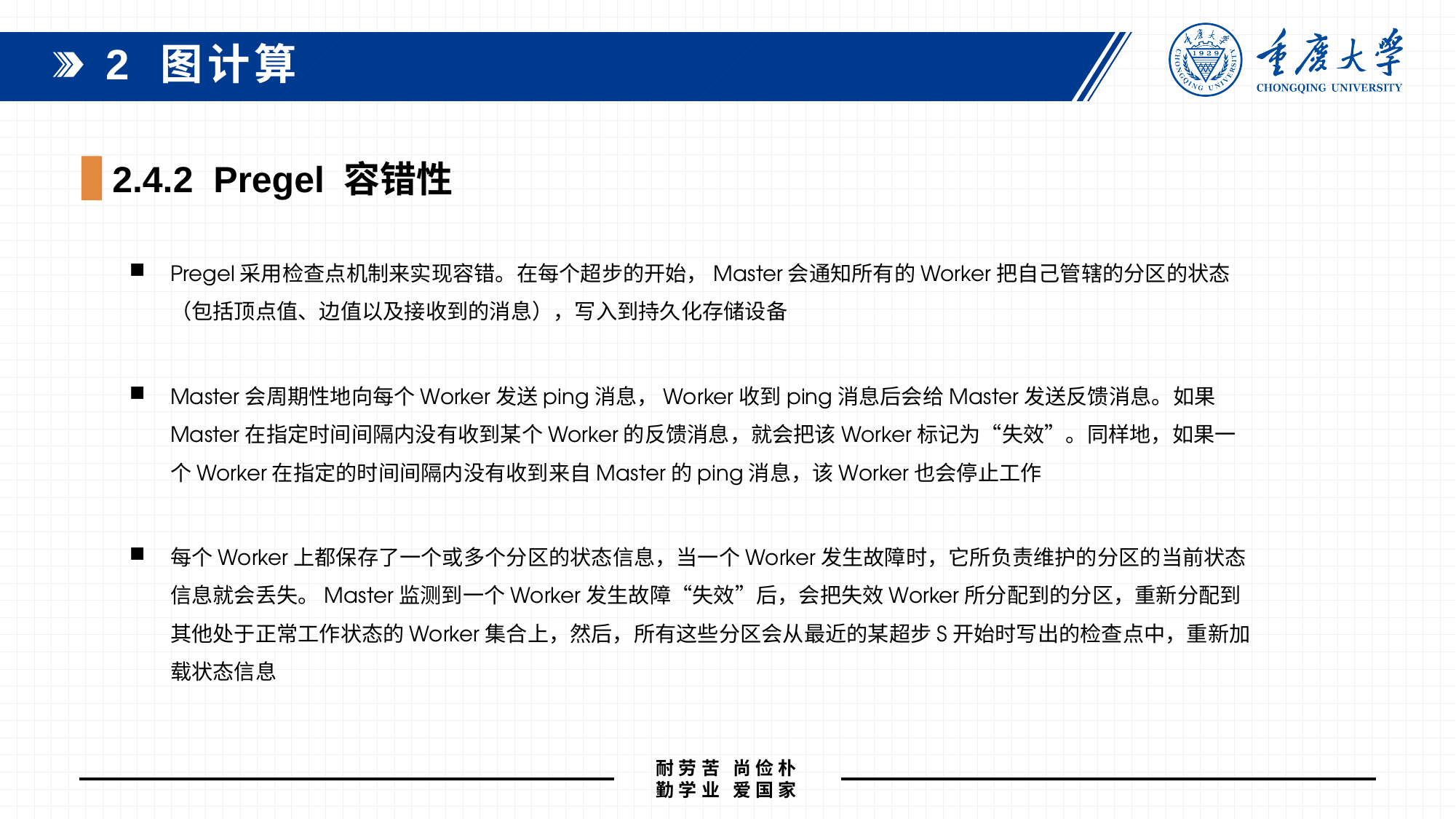

2 图计算

2.4.2  Pregel 容错性
Pregel采用检查点机制来实现容错。在每个超步的开始，Master会通知所有的Worker把自己管辖的分区的状态（包括顶点值、边值以及接收到的消息），写入到持久化存储设备

Master会周期性地向每个Worker发送ping消息，Worker收到ping消息后会给Master发送反馈消息。如果Master在指定时间间隔内没有收到某个Worker的反馈消息，就会把该Worker标记为“失效”。同样地，如果一个Worker在指定的时间间隔内没有收到来自Master的ping消息，该Worker也会停止工作

每个Worker上都保存了一个或多个分区的状态信息，当一个Worker发生故障时，它所负责维护的分区的当前状态信息就会丢失。Master监测到一个Worker发生故障“失效”后，会把失效Worker所分配到的分区，重新分配到其他处于正常工作状态的Worker集合上，然后，所有这些分区会从最近的某超步S开始时写出的检查点中，重新加载状态信息